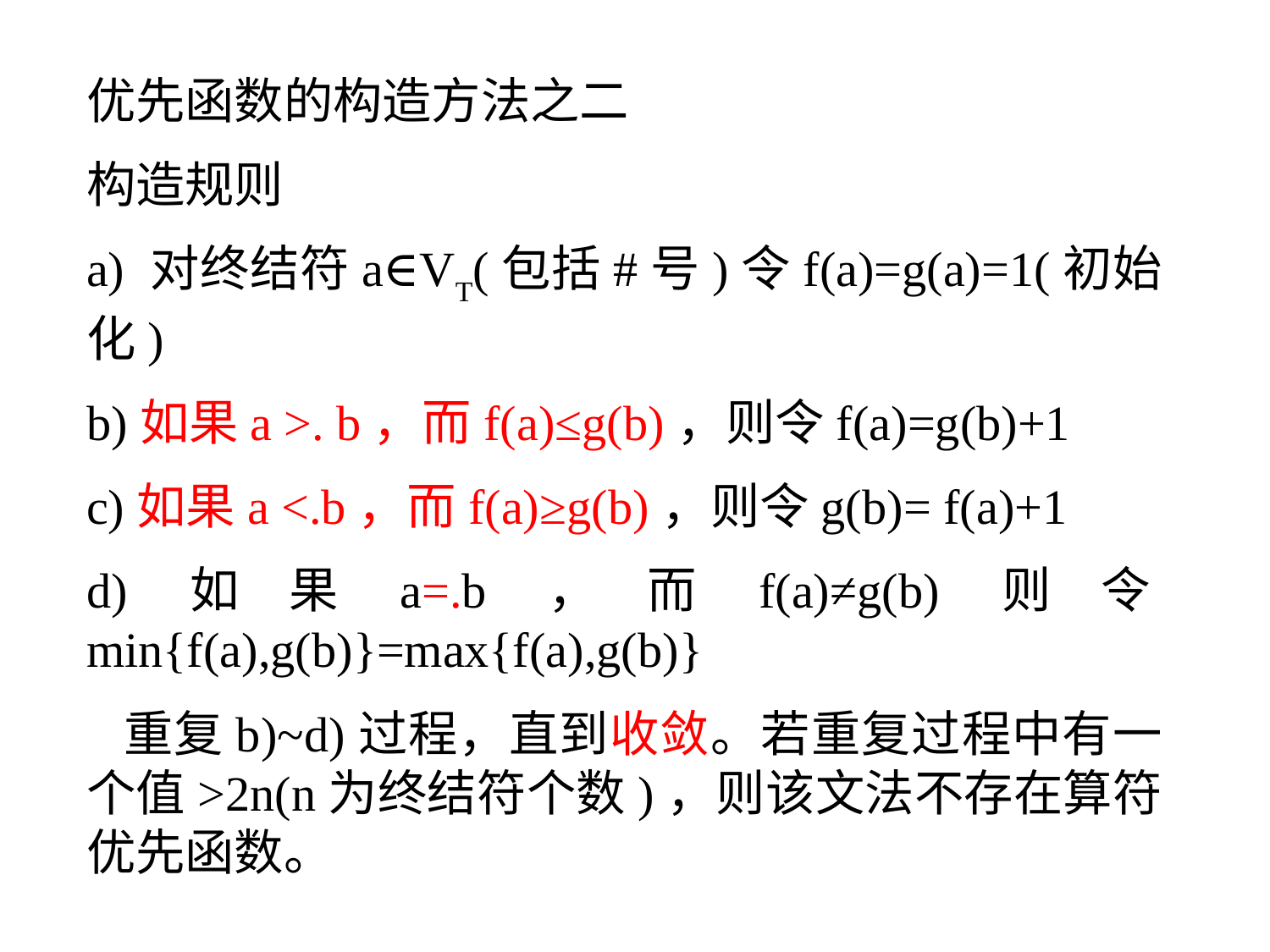

优先函数的构造方法之二
构造规则
a) 对终结符a∈VT(包括#号)令f(a)=g(a)=1(初始化)
b)如果a >. b，而f(a)≤g(b)，则令f(a)=g(b)+1
c)如果a <.b，而f(a)≥g(b)，则令g(b)= f(a)+1
d)如果a=.b，而f(a)≠g(b)则令min{f(a),g(b)}=max{f(a),g(b)}
  重复b)~d)过程，直到收敛。若重复过程中有一个值>2n(n为终结符个数)，则该文法不存在算符优先函数。